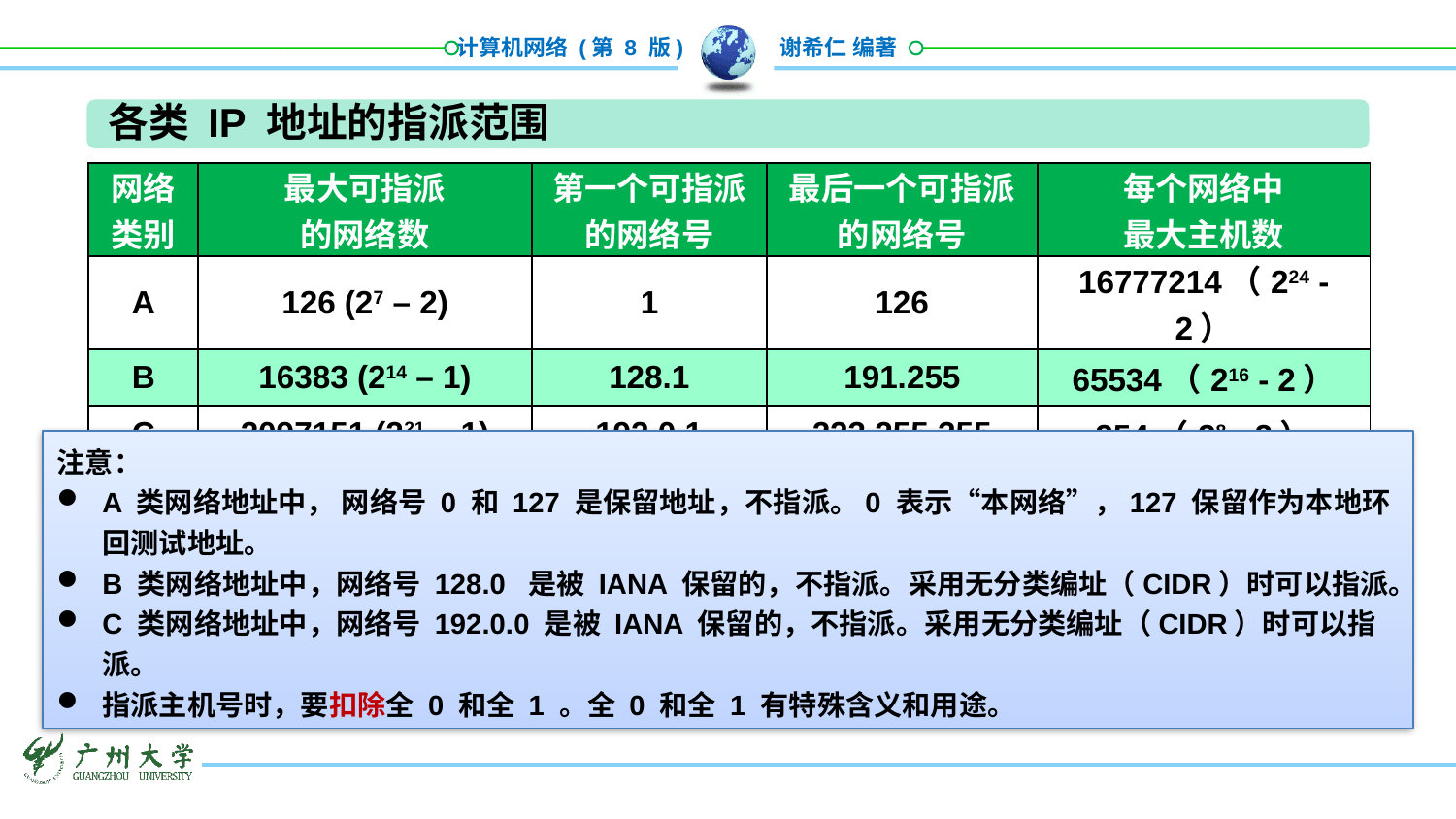

各类 IP 地址的指派范围

| 网络 类别 | 最大可指派 的网络数 | 第一个可指派的网络号 | 最后一个可指派的网络号 | 每个网络中 最大主机数 |
| --- | --- | --- | --- | --- |
| A | 126 (27 – 2) | 1 | 126 | 16777214（224 - 2） |
| B | 16383 (214 – 1) | 128.1 | 191.255 | 65534（216 - 2） |
| C | 2097151 (221 – 1) | 192.0.1 | 223.255.255 | 254（28 - 2） |
注意：
A 类网络地址中， 网络号 0 和 127 是保留地址，不指派。0 表示“本网络”，127 保留作为本地环回测试地址。
B 类网络地址中，网络号 128.0  是被 IANA 保留的，不指派。采用无分类编址（CIDR）时可以指派。
C 类网络地址中，网络号 192.0.0 是被 IANA 保留的，不指派。采用无分类编址（CIDR）时可以指派。
指派主机号时，要扣除全 0 和全 1 。全 0 和全 1 有特殊含义和用途。